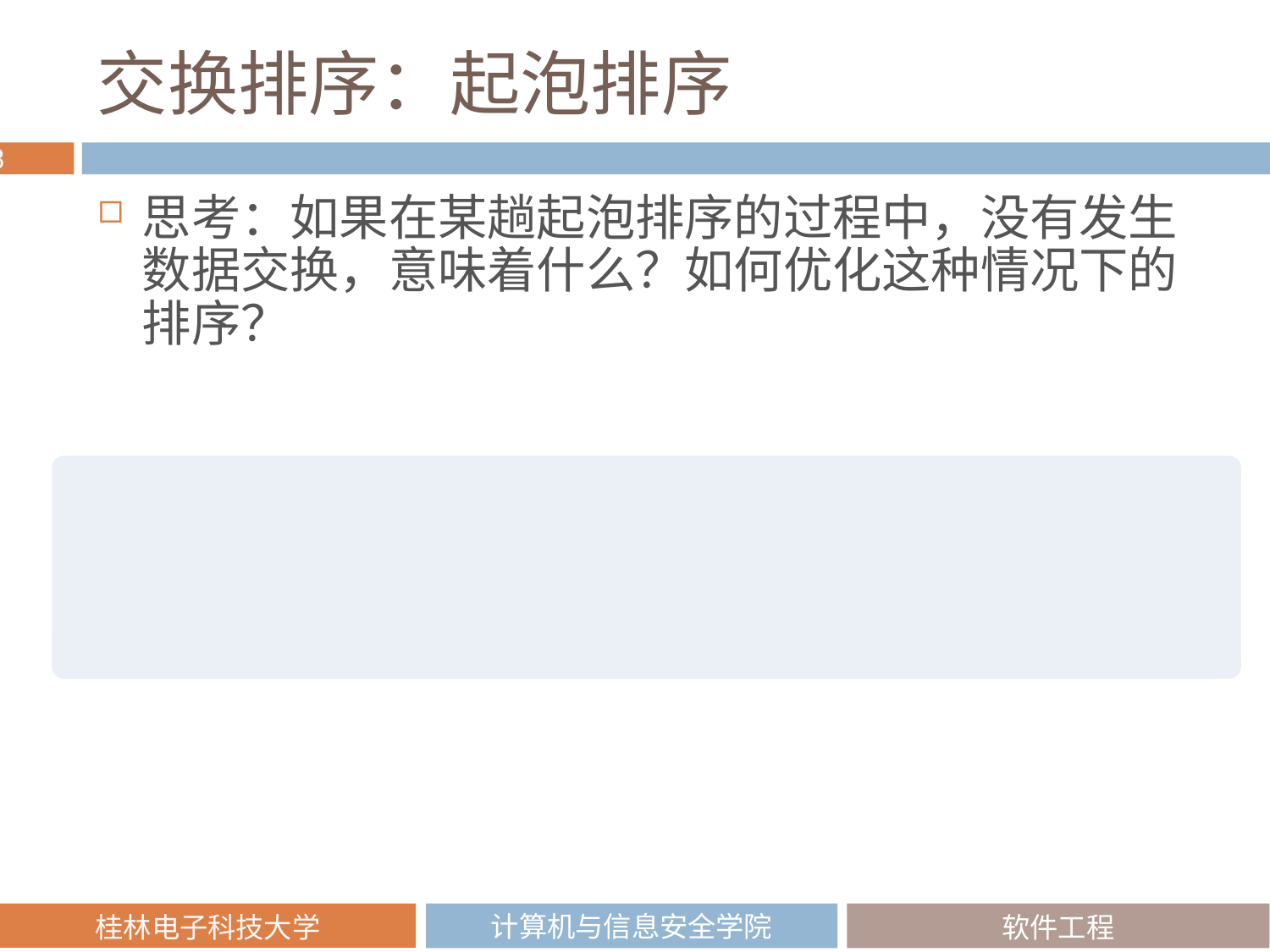

# 交换排序：起泡排序
思考：如果在某趟起泡排序的过程中，没有发生数据交换，意味着什么？如何优化这种情况下的排序？

改进：增加一个标志noswap，用于记录本次起泡是否进行了交换, 若无交换则表示排序已经完成